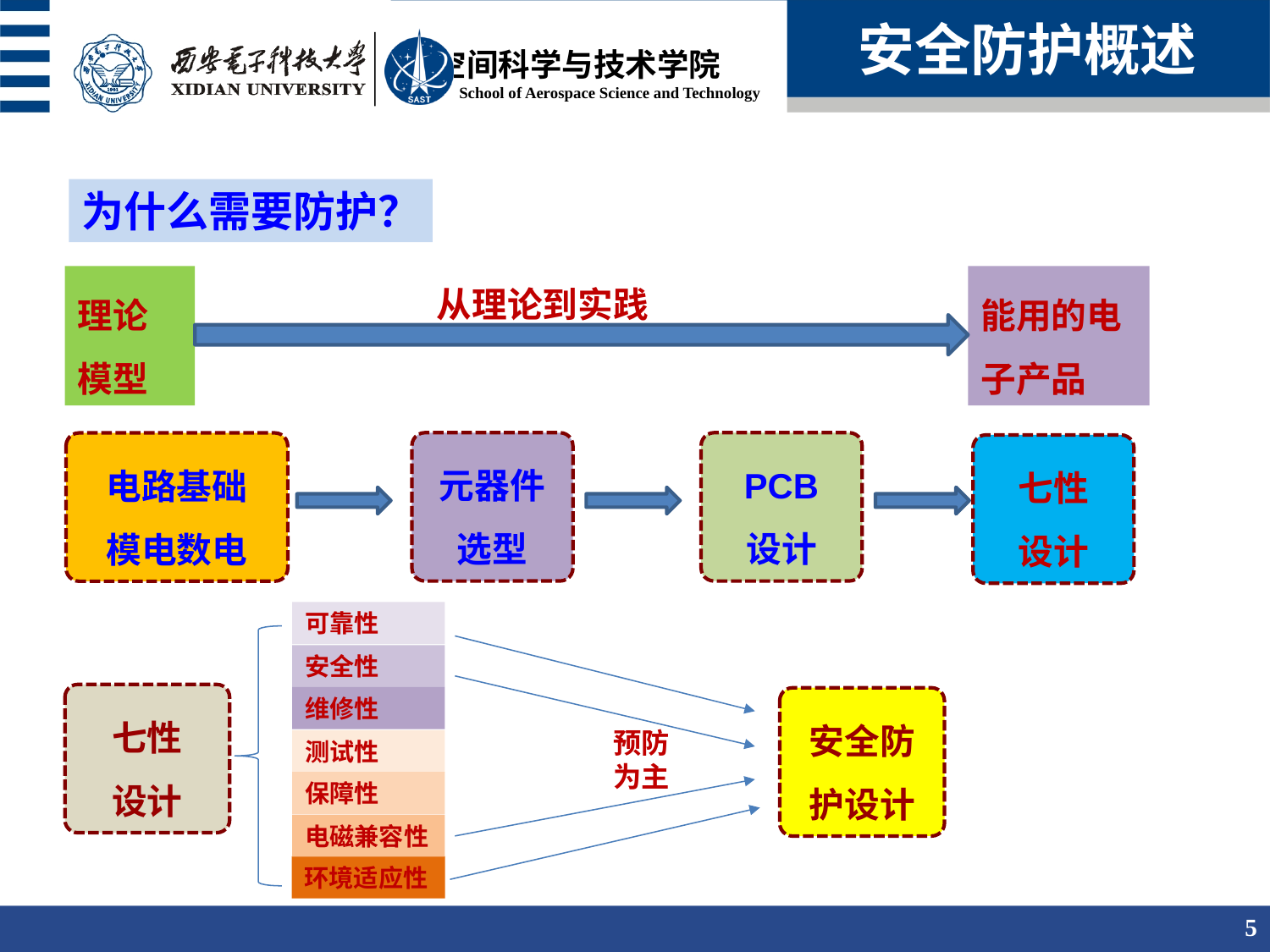

安全防护概述
为什么需要防护？
从理论到实践
理论模型
能用的电子产品

元器件选型
PCB
设计
电路基础
模电数电
七性
设计

可靠性

安全性
七性
设计
维修性
安全防护设计
预防为主
测试性
保障性
电磁兼容性
环境适应性